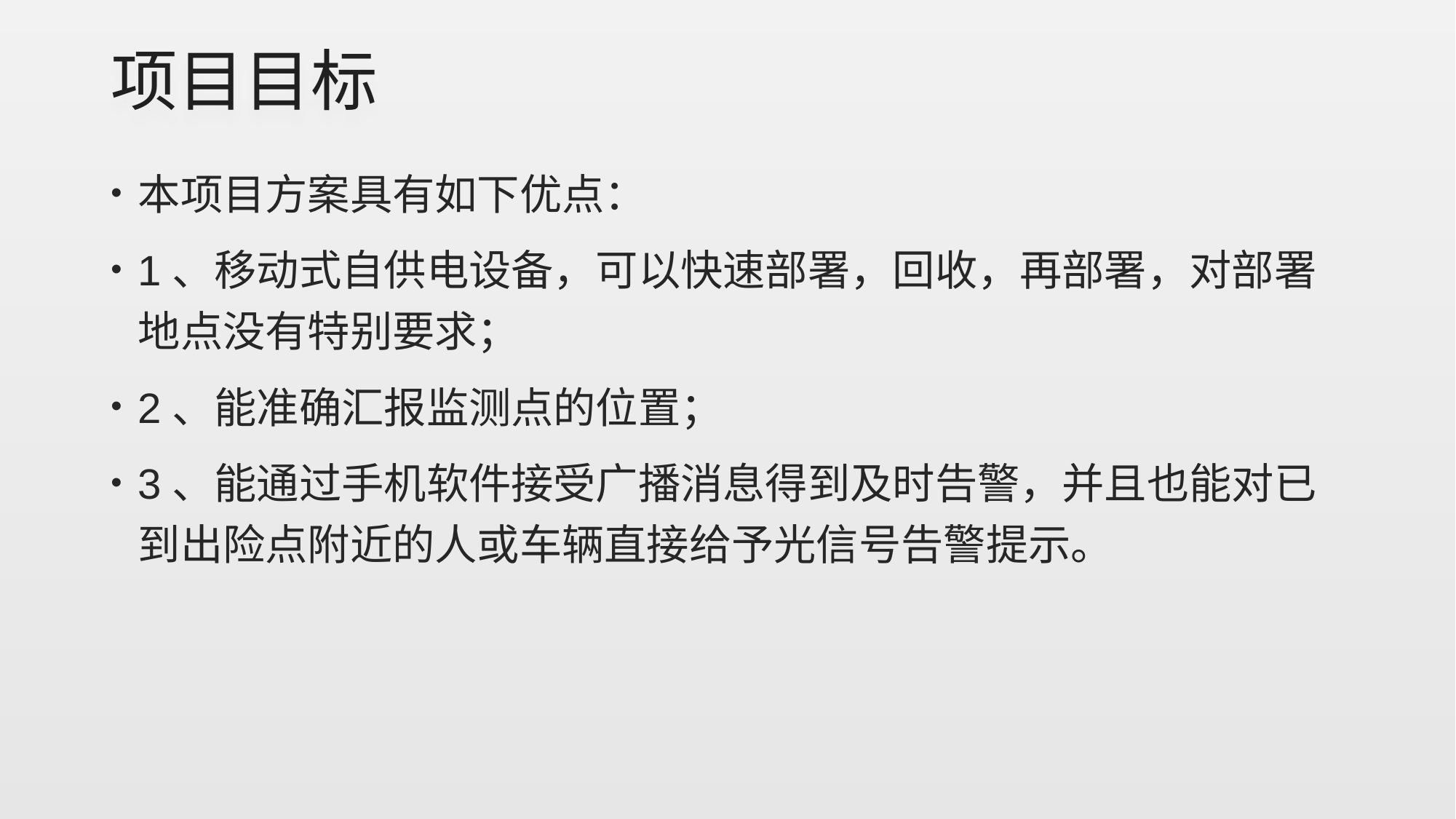

# 项目目标
本项目方案具有如下优点：
1、移动式自供电设备，可以快速部署，回收，再部署，对部署地点没有特别要求；
2、能准确汇报监测点的位置；
3、能通过手机软件接受广播消息得到及时告警，并且也能对已到出险点附近的人或车辆直接给予光信号告警提示。